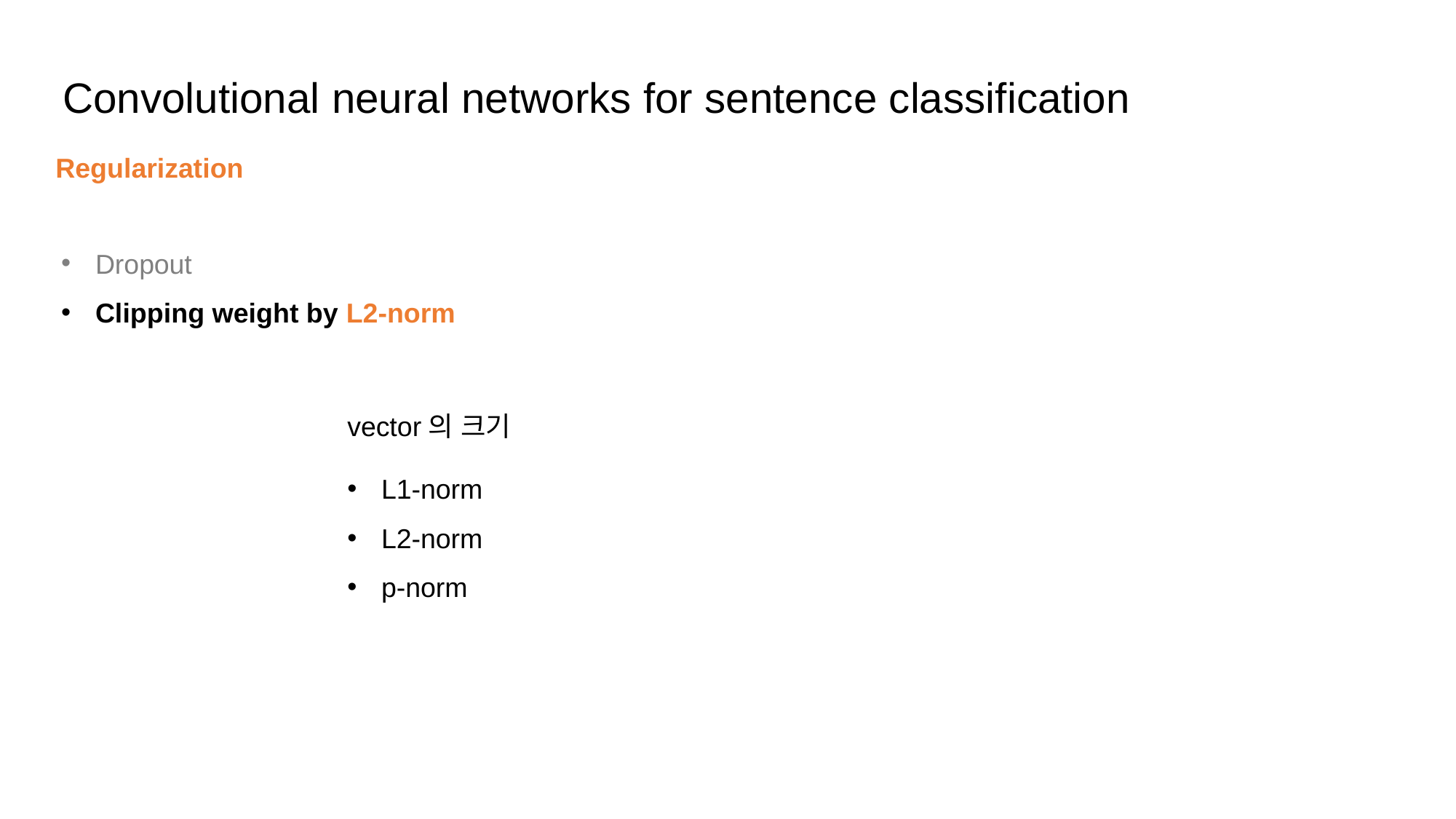

Convolutional neural networks for sentence classification
Regularization
Dropout
Clipping weight by L2-norm
vector의 크기

L1-norm
L2-norm
p-norm